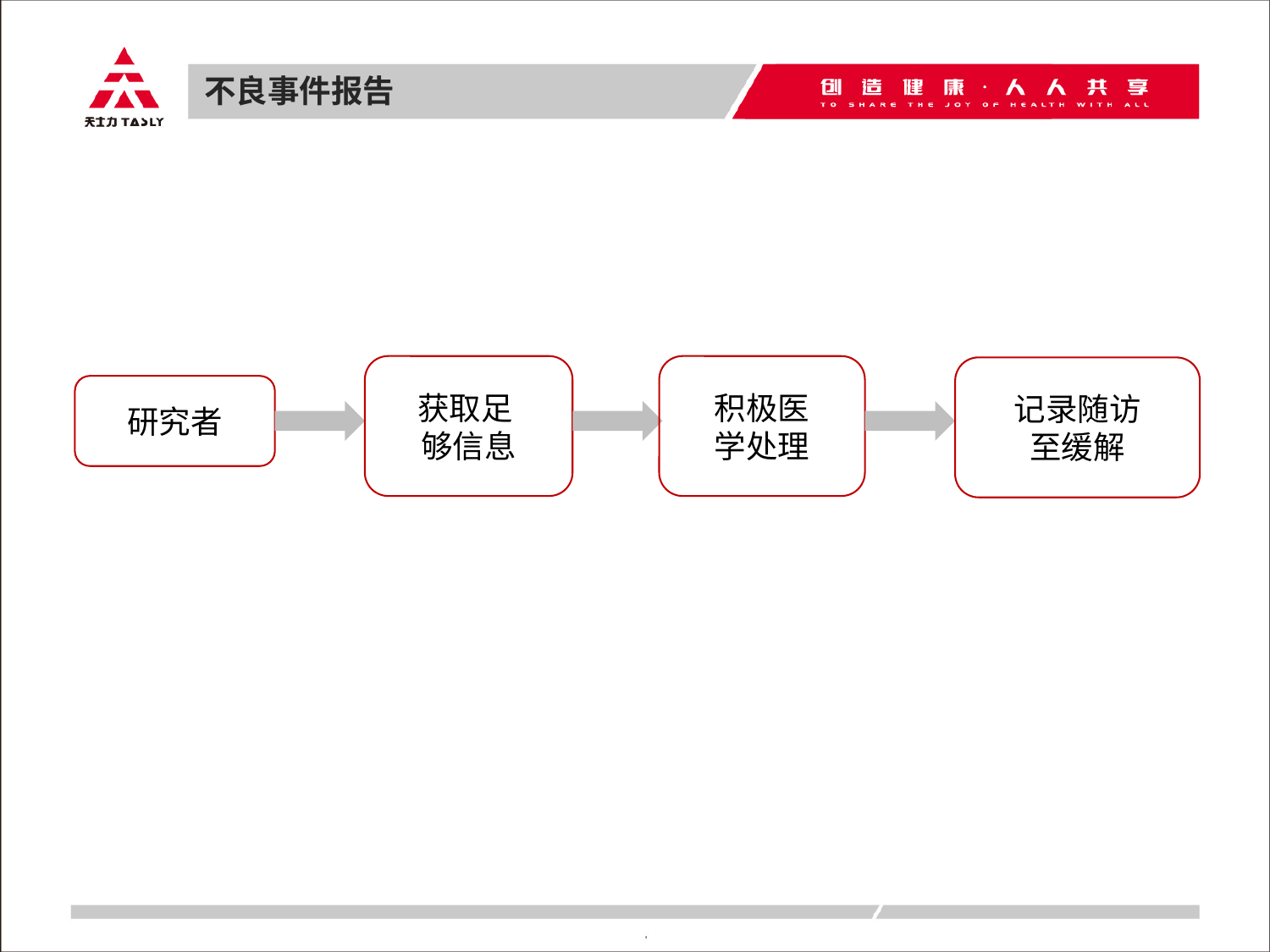

不良事件报告
获取足
够信息
积极医
学处理
记录随访
至缓解
研究者